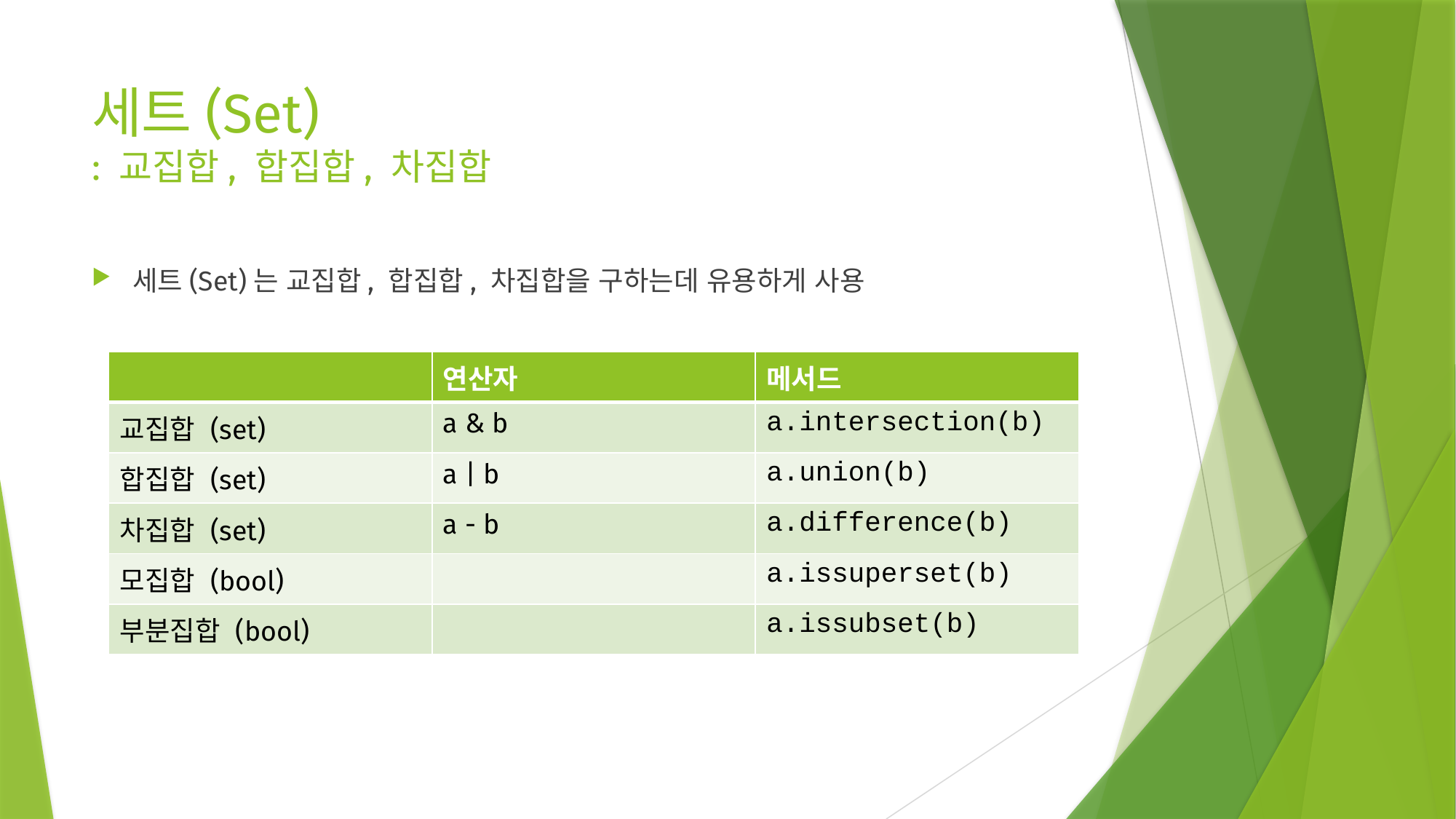

# 세트(Set) : 교집합, 합집합, 차집합
세트(Set)는 교집합, 합집합, 차집합을 구하는데 유용하게 사용
|  | 연산자 | 메서드 |
| --- | --- | --- |
| 교집합 (set) | a & b | a.intersection(b) |
| 합집합 (set) | a | b | a.union(b) |
| 차집합 (set) | a - b | a.difference(b) |
| 모집합 (bool) |  | a.issuperset(b) |
| 부분집합 (bool) |  | a.issubset(b) |